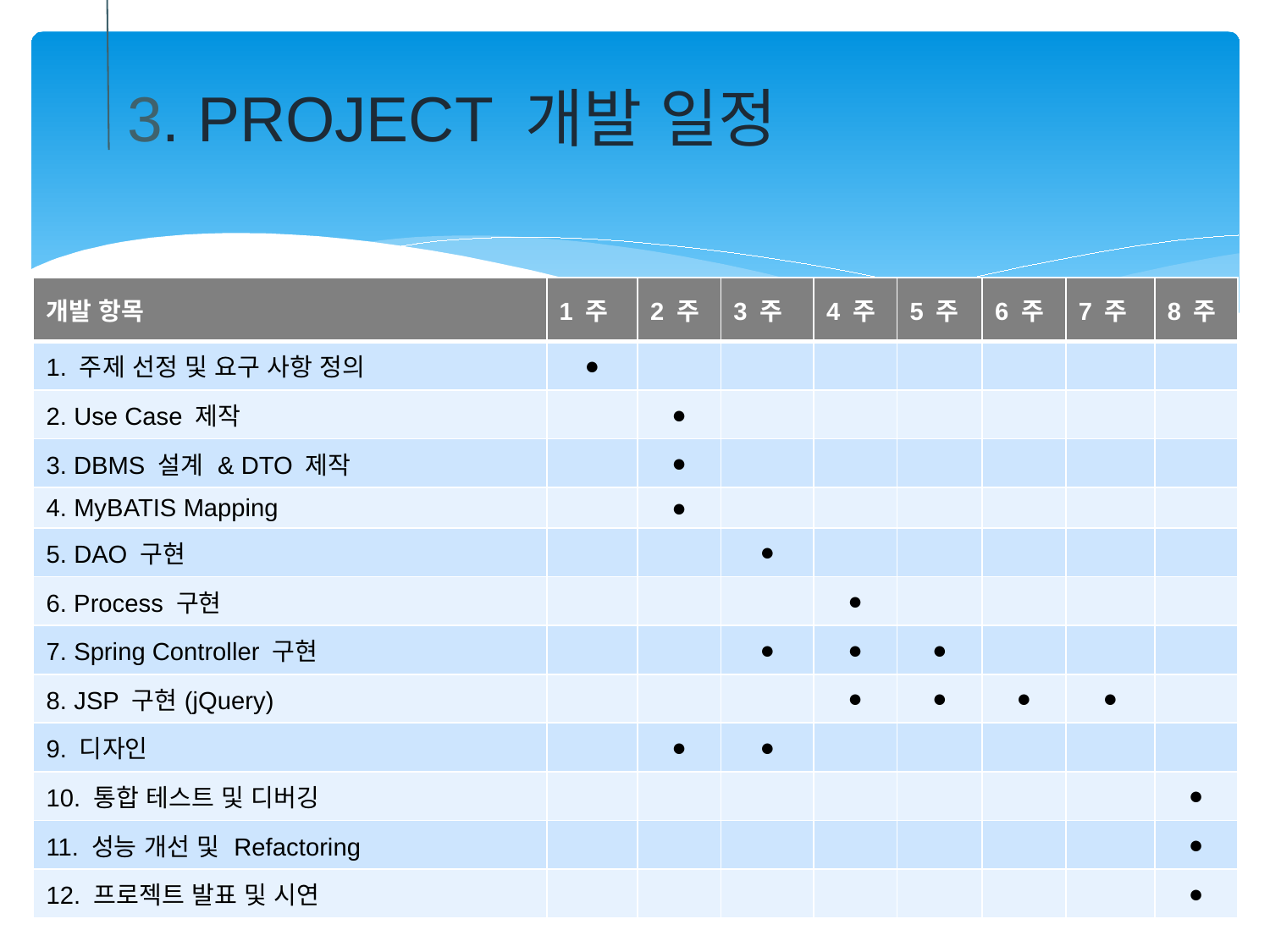

3. PROJECT 개발 일정
| 개발 항목 | 1 주 | 2 주 | 3 주 | 4 주 | 5 주 | 6 주 | 7 주 | 8 주 |
| --- | --- | --- | --- | --- | --- | --- | --- | --- |
| 1. 주제 선정 및 요구 사항 정의 | ● |  |  |  |  |  |  |  |
| 2. Use Case 제작 |  | ● |  |  |  |  |  |  |
| 3. DBMS 설계 & DTO 제작 |  | ● |  |  |  |  |  |  |
| 4. MyBATIS Mapping |  | ● |  |  |  |  |  |  |
| 5. DAO 구현 |  |  | ● |  |  |  |  |  |
| 6. Process 구현 |  |  |  | ● |  |  |  |  |
| 7. Spring Controller 구현 |  |  | ● | ● | ● |  |  |  |
| 8. JSP 구현(jQuery) |  |  |  | ● | ● | ● | ● |  |
| 9. 디자인 |  | ● | ● |  |  |  |  |  |
| 10. 통합 테스트 및 디버깅 |  |  |  |  |  |  |  | ● |
| 11. 성능 개선 및 Refactoring |  |  |  |  |  |  |  | ● |
| 12. 프로젝트 발표 및 시연 |  |  |  |  |  |  |  | ● |